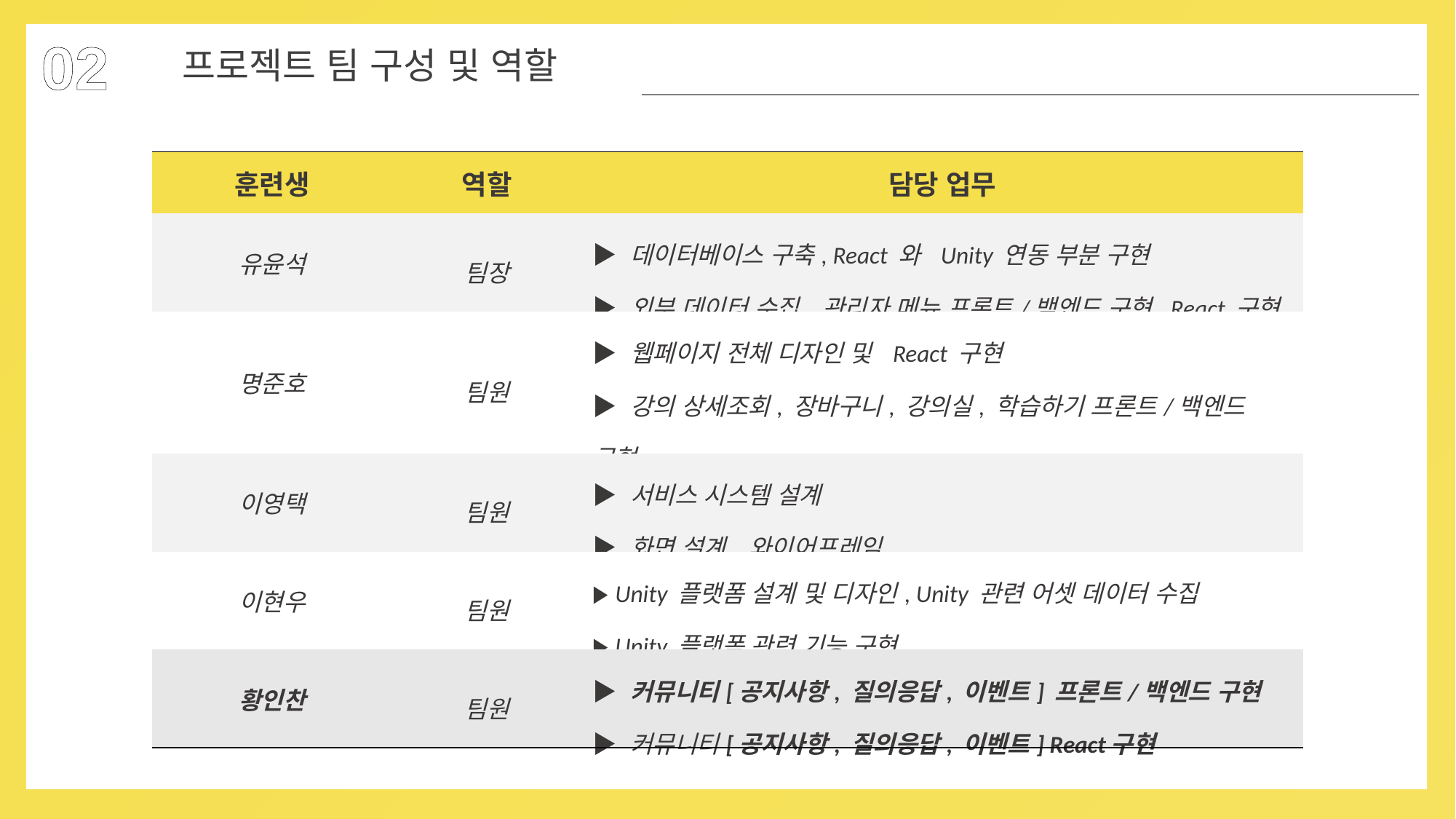

02

프로젝트 팀 구성 및 역할
| 훈련생 | 역할 | 담당 업무 |
| --- | --- | --- |
| 유윤석 | 팀장 | ▶ 데이터베이스 구축, React 와 Unity 연동 부분 구현 ▶ 외부 데이터 수집, 관리자 메뉴 프론트/백엔드 구현, React 구현 |
| 명준호 | 팀원 | ▶ 웹페이지 전체 디자인 및 React 구현 ▶ 강의 상세조회, 장바구니, 강의실, 학습하기 프론트/백엔드 구현 |
| 이영택 | 팀원 | ▶ 서비스 시스템 설계 ▶ 화면 설계, 와이어프레임 |
| 이현우 | 팀원 | ▶ Unity 플랫폼 설계 및 디자인, Unity 관련 어셋 데이터 수집 ▶ Unity 플랫폼 관련 기능 구현 |
| 황인찬 | 팀원 | ▶ 커뮤니티[공지사항, 질의응답, 이벤트] 프론트/백엔드 구현 ▶ 커뮤니티[공지사항, 질의응답, 이벤트] React구현 |